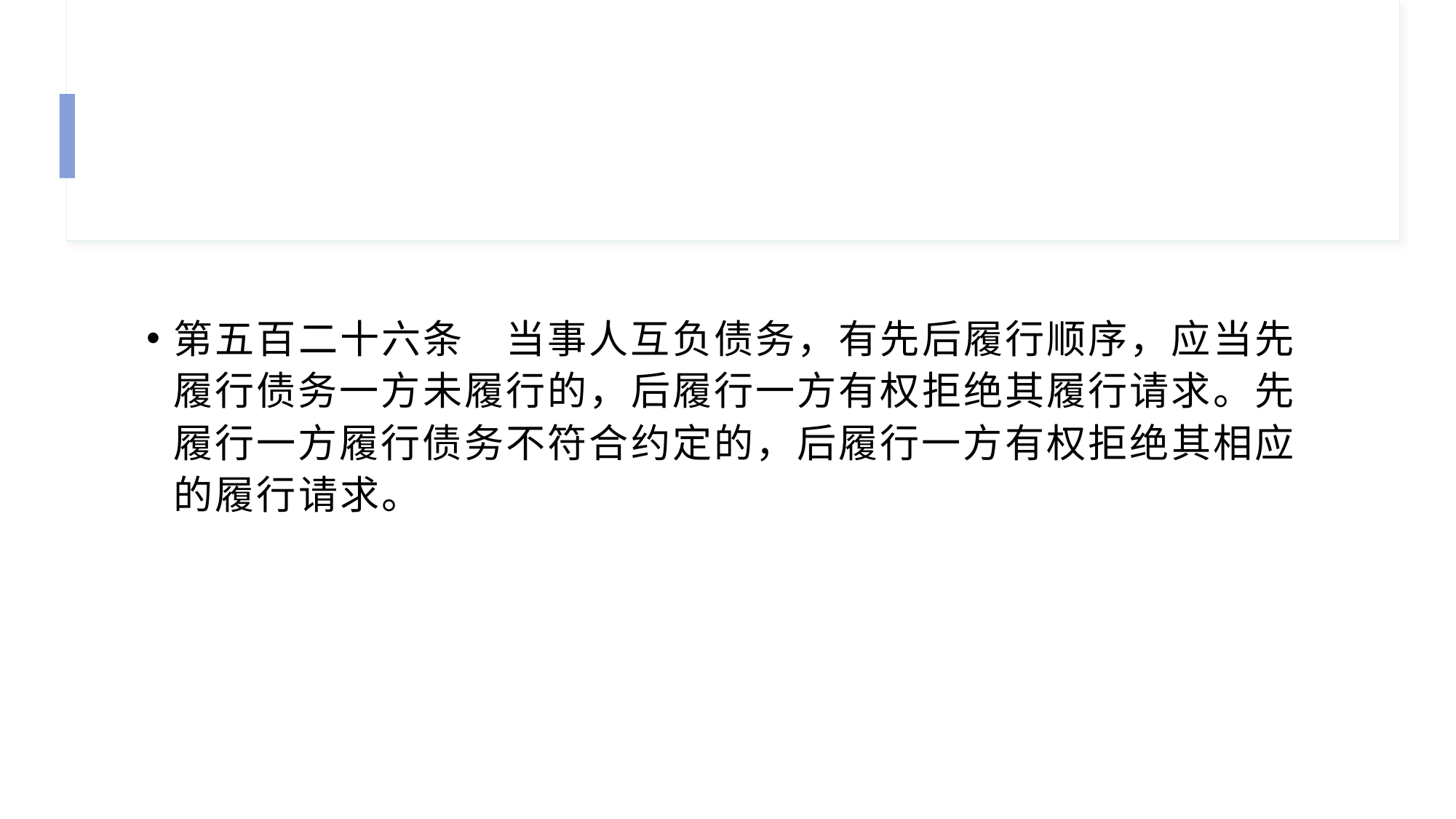

#
第五百二十六条　当事人互负债务，有先后履行顺序，应当先履行债务一方未履行的，后履行一方有权拒绝其履行请求。先履行一方履行债务不符合约定的，后履行一方有权拒绝其相应的履行请求。